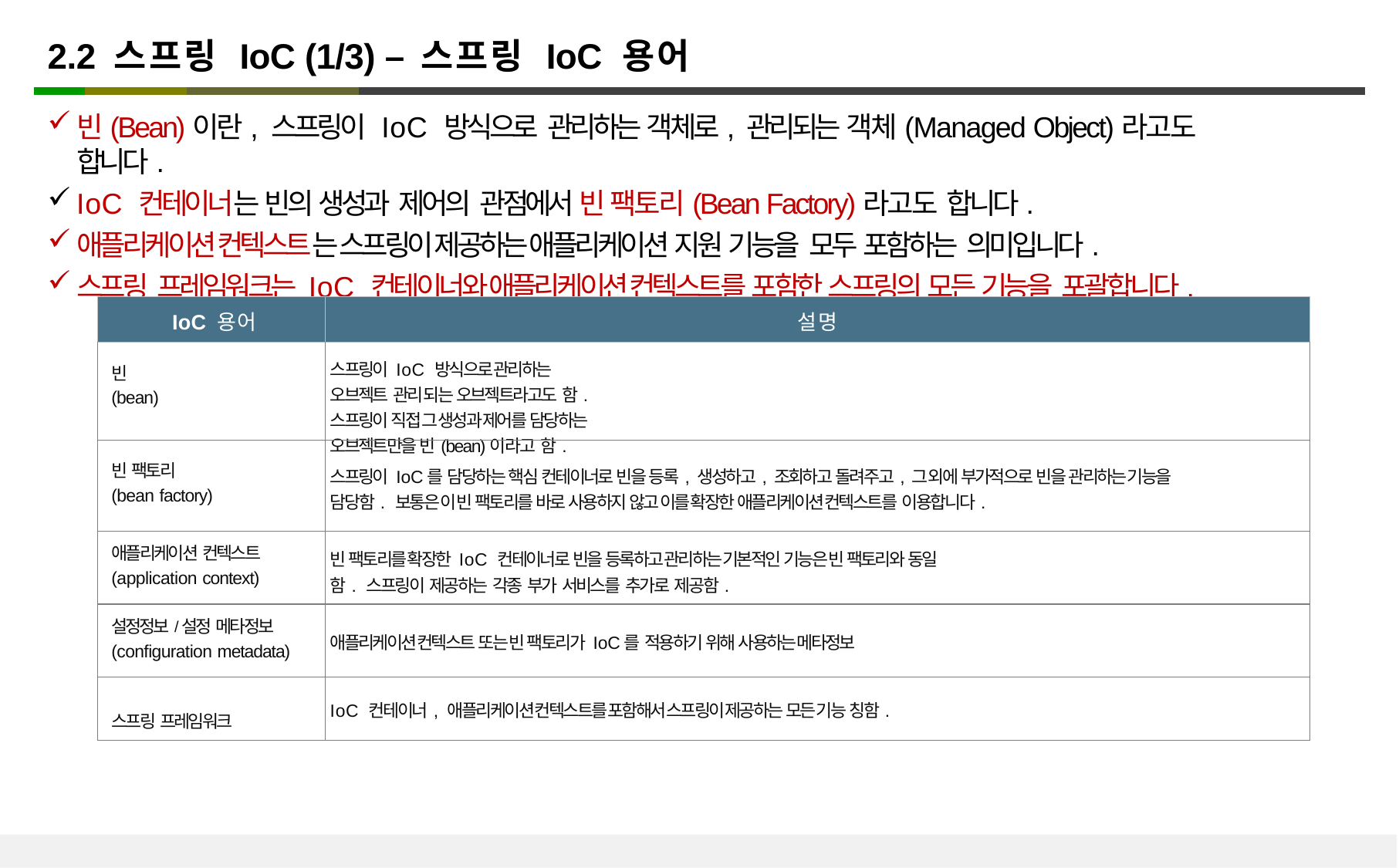

# 2.2 스프링 IoC (1/3) – 스프링 IoC 용어
빈(Bean)이란, 스프링이 IoC 방식으로  관리하는 객체로, 관리되는 객체(Managed Object)라고도 합니다.
IoC 컨테이너는 빈의 생성과 제어의  관점에서 빈 팩토리(Bean Factory)라고도 합니다.
애플리케이션 컨텍스트는 스프링이 제공하는 애플리케이션 지원 기능을  모두 포함하는 의미입니다.
스프링 프레임워크는 IoC 컨테이너와 애플리케이션 컨텍스트를 포함한 스프링의 모든 기능을 포괄합니다.
| IoC 용어 | 설명 |
| --- | --- |
| 빈 (bean) | 스프링이 IoC 방식으로 관리하는 오브젝트 관리 되는 오브젝트라고도 함. 스프링이 직접 그 생성과 제어를 담당하는 오브젝트만을 빈(bean)이라고 함. |
| 빈 팩토리 (bean factory) | 스프링이 IoC를 담당하는 핵심 컨테이너로 빈을 등록, 생성하고, 조회하고 돌려주고, 그 외에 부가적으로 빈을 관리하는 기능을 담당함. 보통은 이 빈 팩토리를 바로 사용하지 않고 이를 확장한 애플리케이션 컨텍스트를 이용합니다. |
| 애플리케이션 컨텍스트 (application context) | 빈 팩토리를 확장한 IoC 컨테이너로 빈을 등록하고 관리하는 기본적인 기능은 빈 팩토리와 동일함. 스프링이 제공하는 각종 부가 서비스를 추가로 제공함. |
| 설정정보/설정 메타정보 (configuration metadata) | 애플리케이션 컨텍스트 또는 빈 팩토리가 IoC를 적용하기 위해 사용하는 메타정보 |
| 스프링 프레임워크 | IoC 컨테이너, 애플리케이션 컨텍스트를 포함해서 스프링이 제공하는 모든 기능 칭함. |